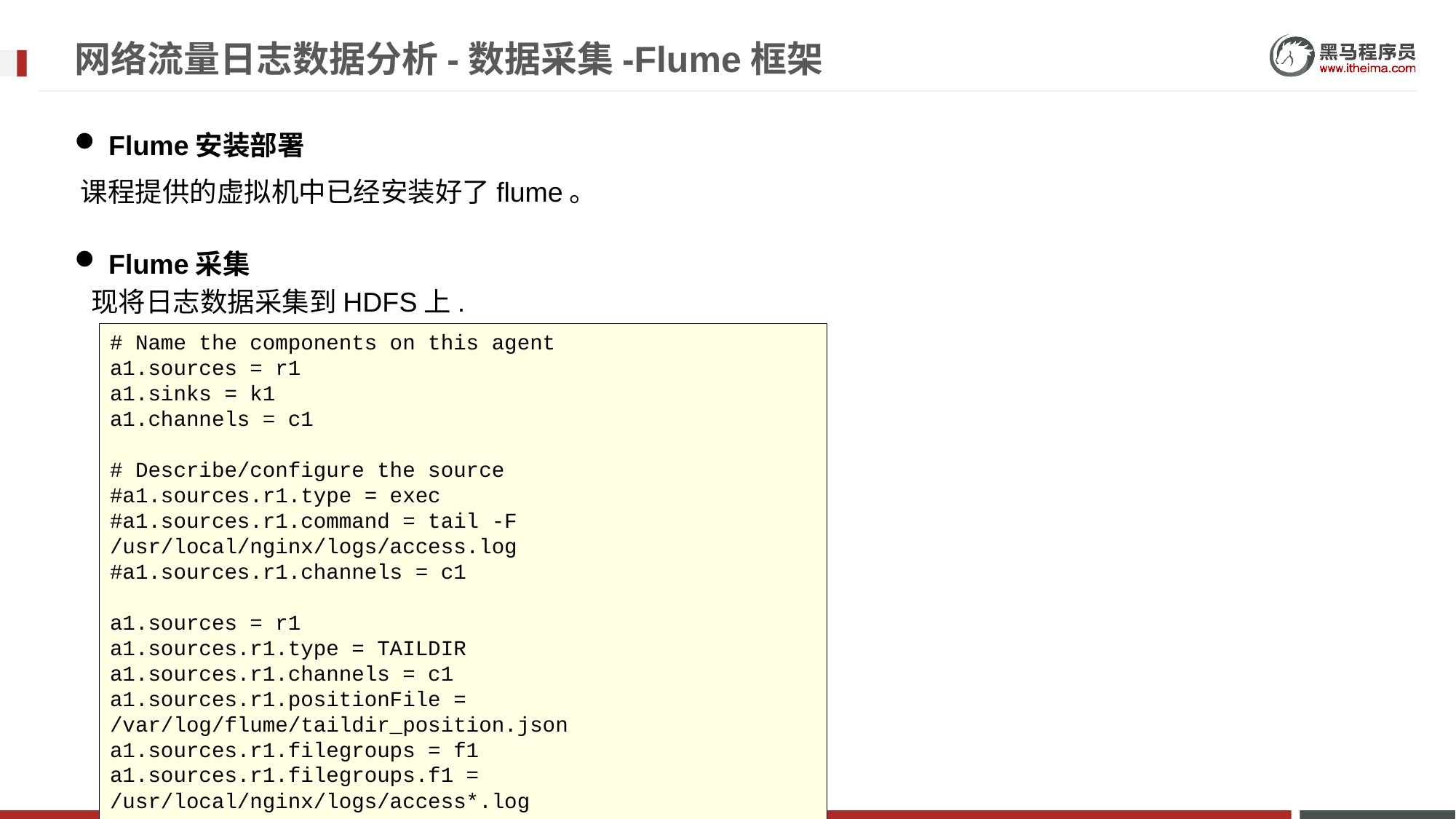

# 网络流量日志数据分析-数据采集-Flume框架
Flume安装部署
课程提供的虚拟机中已经安装好了flume。
Flume采集
现将日志数据采集到HDFS上.
# Name the components on this agent
a1.sources = r1
a1.sinks = k1
a1.channels = c1

# Describe/configure the source
#a1.sources.r1.type = exec
#a1.sources.r1.command = tail -F /usr/local/nginx/logs/access.log
#a1.sources.r1.channels = c1

a1.sources = r1
a1.sources.r1.type = TAILDIR
a1.sources.r1.channels = c1
a1.sources.r1.positionFile = /var/log/flume/taildir_position.json
a1.sources.r1.filegroups = f1
a1.sources.r1.filegroups.f1 = /usr/local/nginx/logs/access*.log
…..